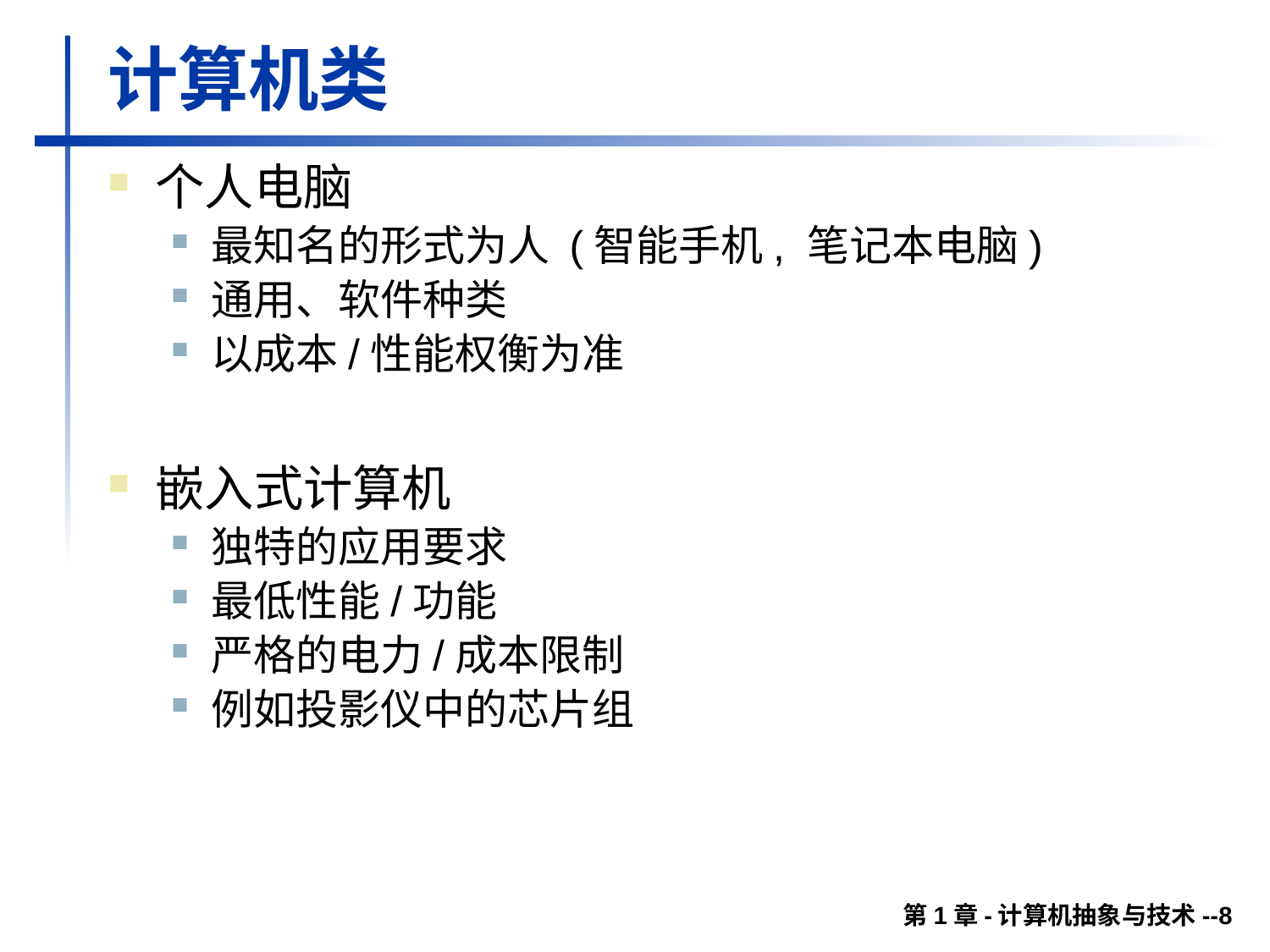

# 计算机类
个人电脑
最知名的形式为人 (智能手机, 笔记本电脑)
通用、软件种类
以成本/性能权衡为准

嵌入式计算机
独特的应用要求
最低性能/功能
严格的电力/成本限制
例如投影仪中的芯片组

第1章-计算机抽象与技术--8